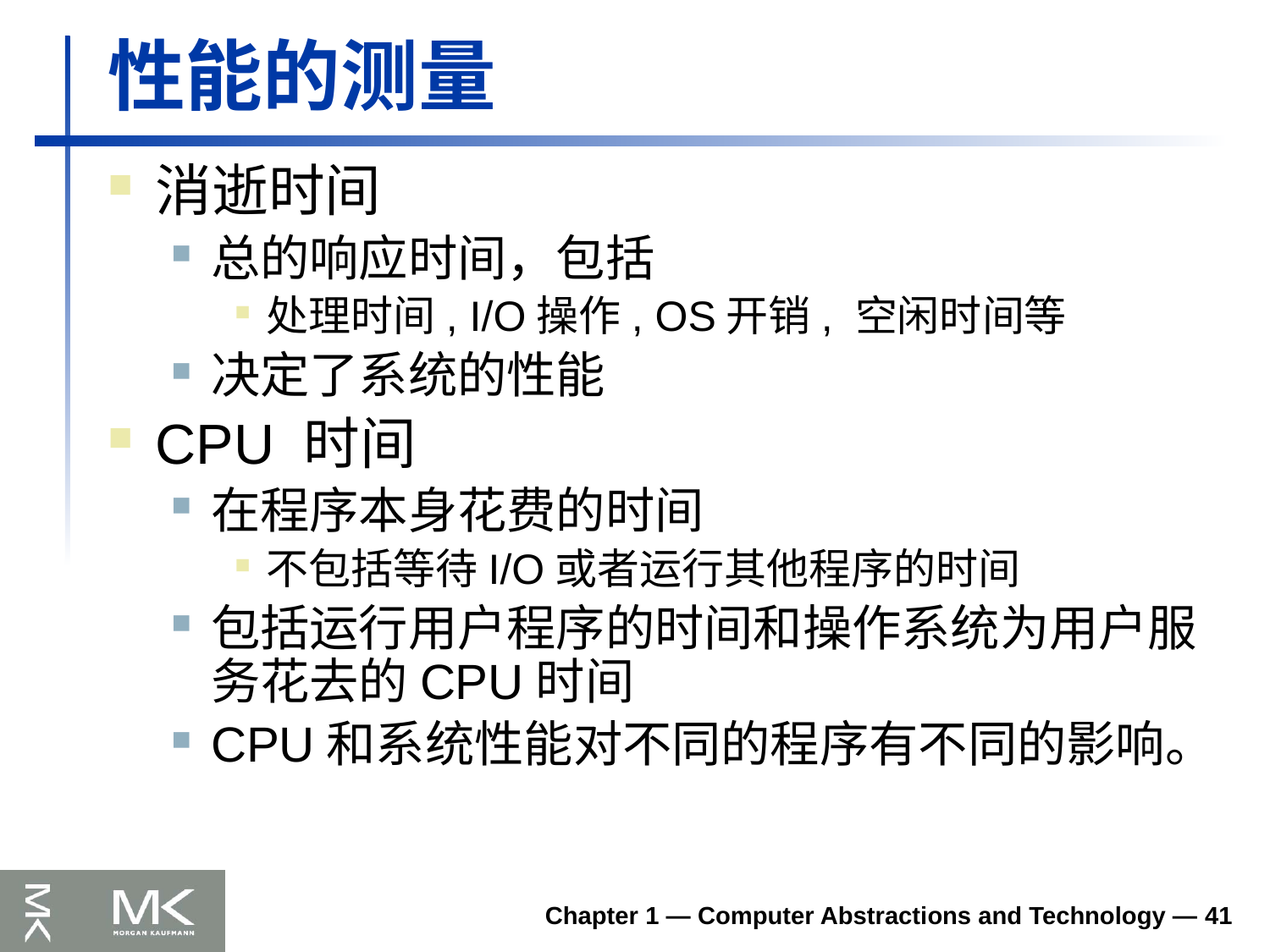

# 性能的测量
消逝时间
总的响应时间，包括
处理时间, I/O操作, OS开销, 空闲时间等
决定了系统的性能
CPU 时间
在程序本身花费的时间
不包括等待I/O或者运行其他程序的时间
包括运行用户程序的时间和操作系统为用户服务花去的CPU时间
CPU和系统性能对不同的程序有不同的影响。
Chapter 1 — Computer Abstractions and Technology — 41